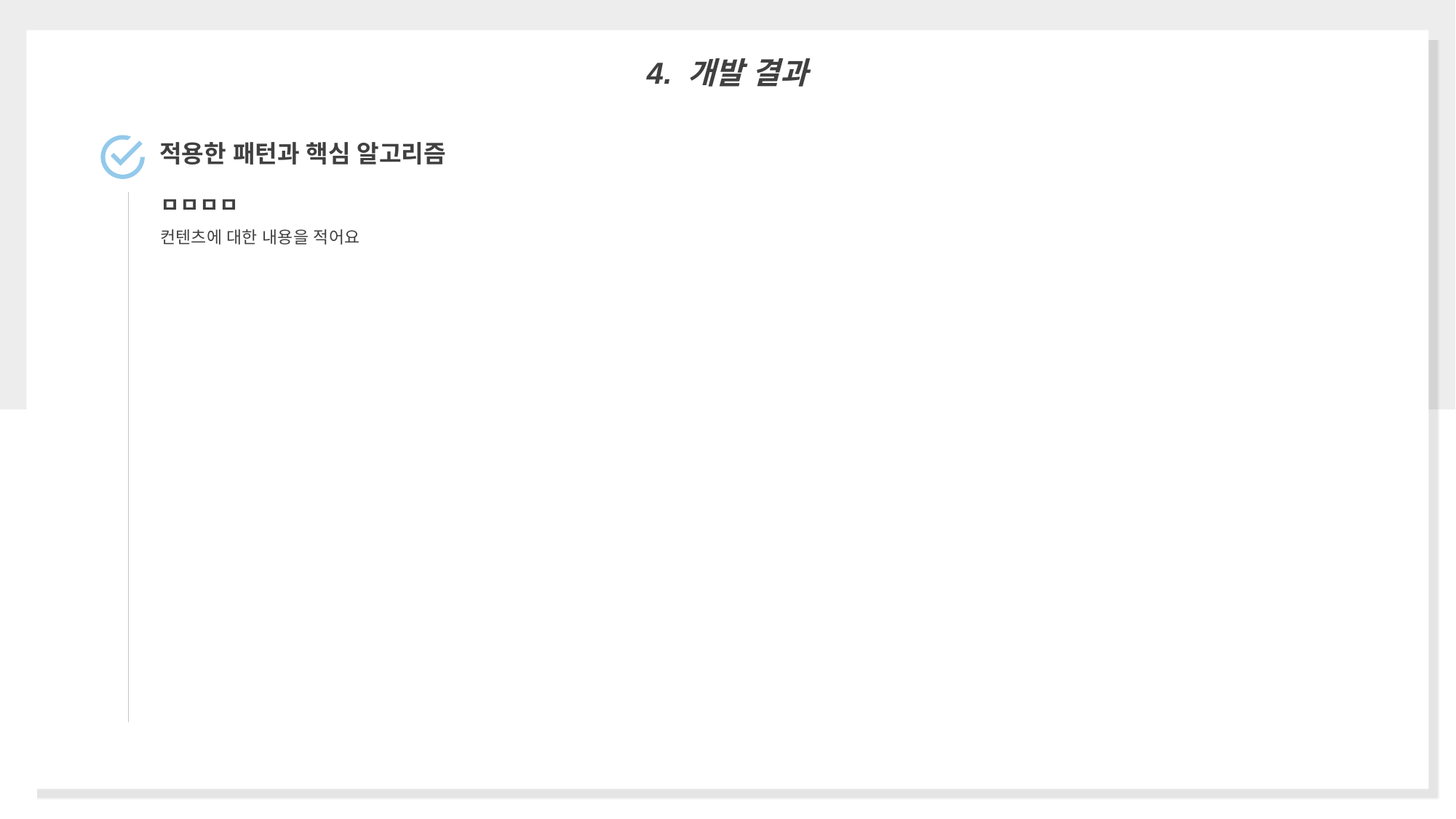

4. 개발 결과
적용한 패턴과 핵심 알고리즘

ㅁㅁㅁㅁ
컨텐츠에 대한 내용을 적어요